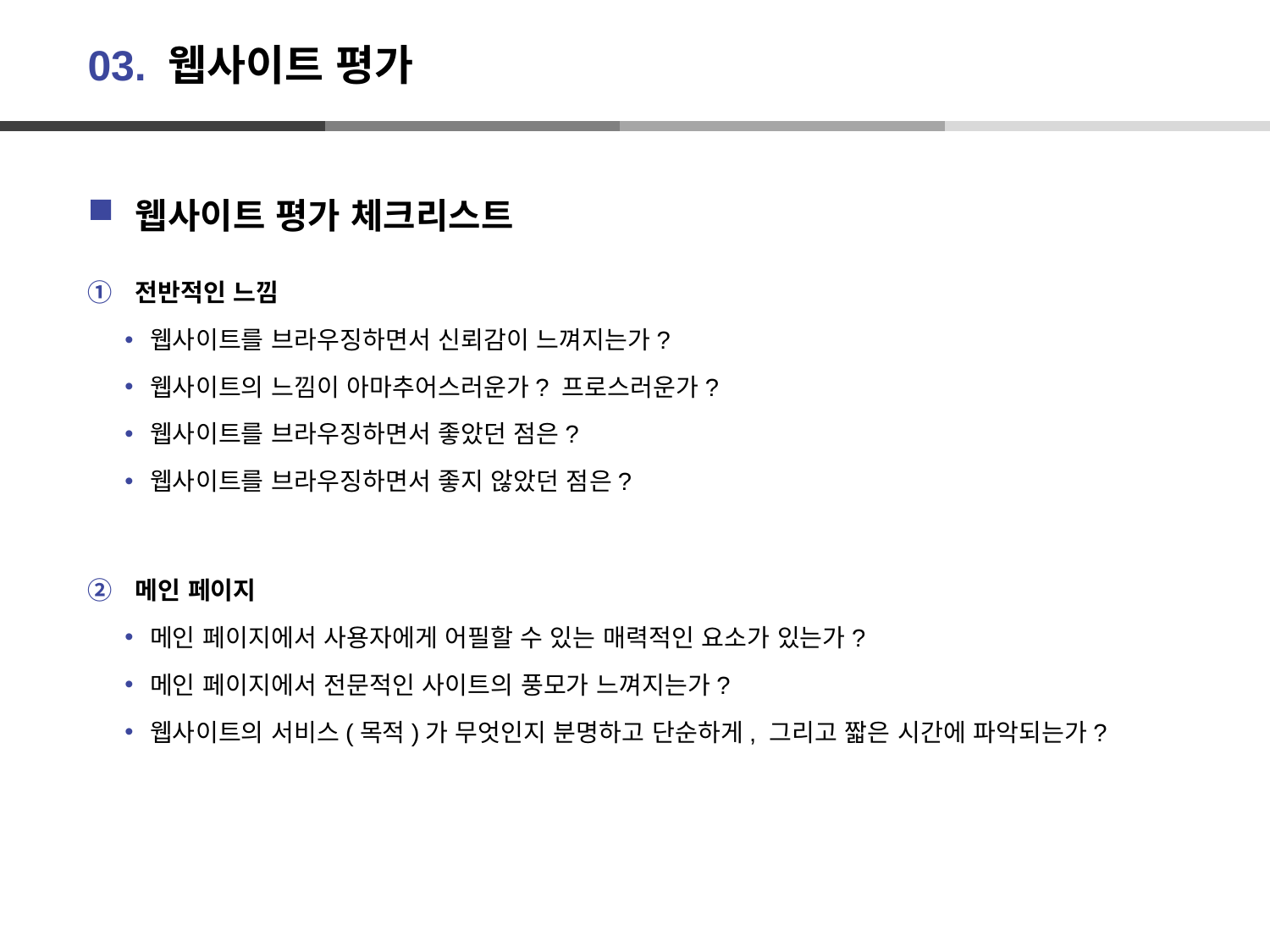

# 03. 웹사이트 평가
웹사이트 평가 체크리스트
전반적인 느낌
웹사이트를 브라우징하면서 신뢰감이 느껴지는가?
웹사이트의 느낌이 아마추어스러운가? 프로스러운가?
웹사이트를 브라우징하면서 좋았던 점은?
웹사이트를 브라우징하면서 좋지 않았던 점은?

메인 페이지
메인 페이지에서 사용자에게 어필할 수 있는 매력적인 요소가 있는가?
메인 페이지에서 전문적인 사이트의 풍모가 느껴지는가?
웹사이트의 서비스(목적)가 무엇인지 분명하고 단순하게, 그리고 짧은 시간에 파악되는가?